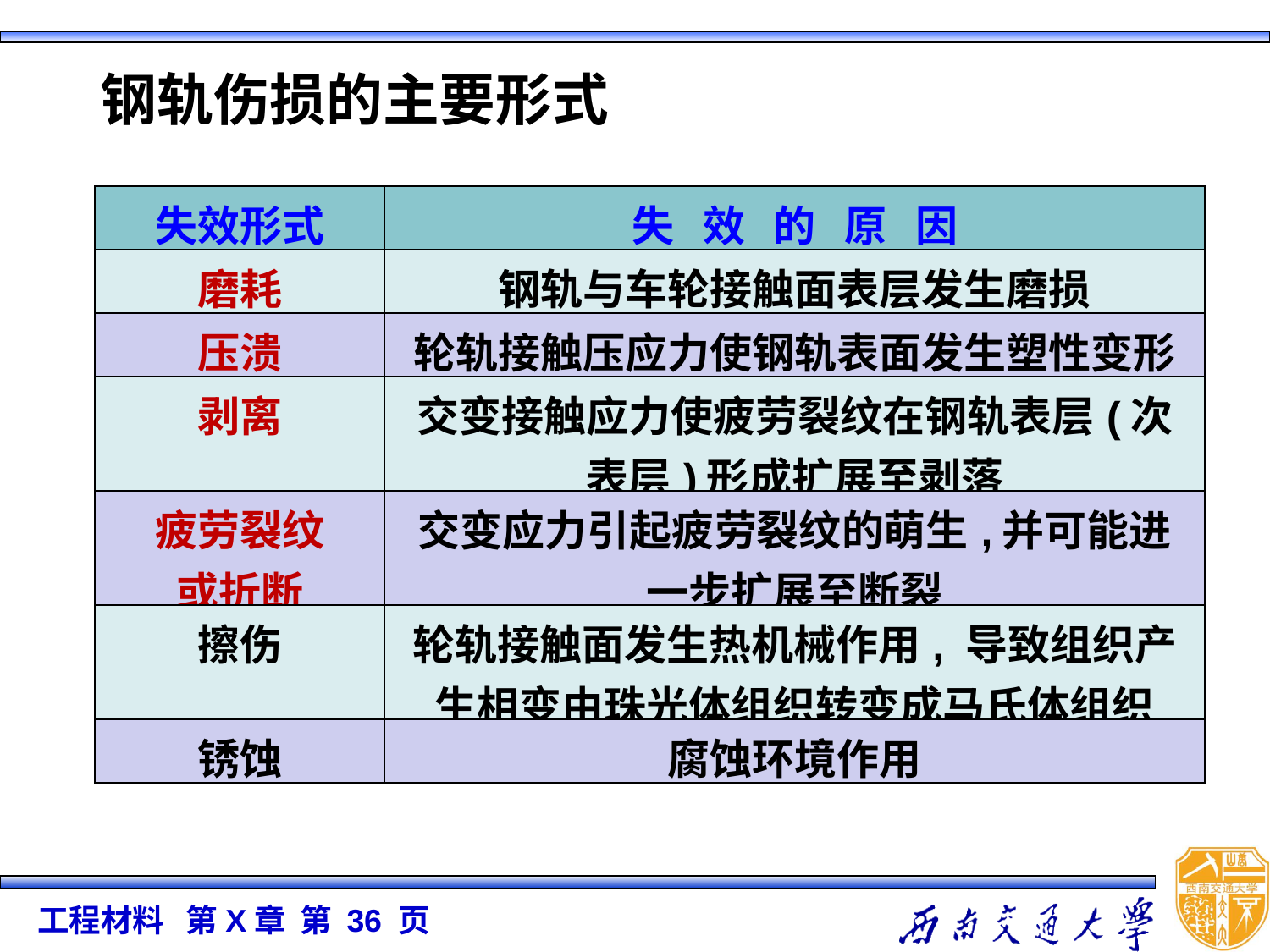

钢轨伤损的主要形式
| 失效形式 | 失 效 的 原 因 |
| --- | --- |
| 磨耗 | 钢轨与车轮接触面表层发生磨损 |
| 压溃 | 轮轨接触压应力使钢轨表面发生塑性变形 |
| 剥离 | 交变接触应力使疲劳裂纹在钢轨表层(次表层)形成扩展至剥落 |
| 疲劳裂纹 或折断 | 交变应力引起疲劳裂纹的萌生,并可能进一步扩展至断裂 |
| 擦伤 | 轮轨接触面发生热机械作用, 导致组织产生相变由珠光体组织转变成马氏体组织 |
| 锈蚀 | 腐蚀环境作用 |